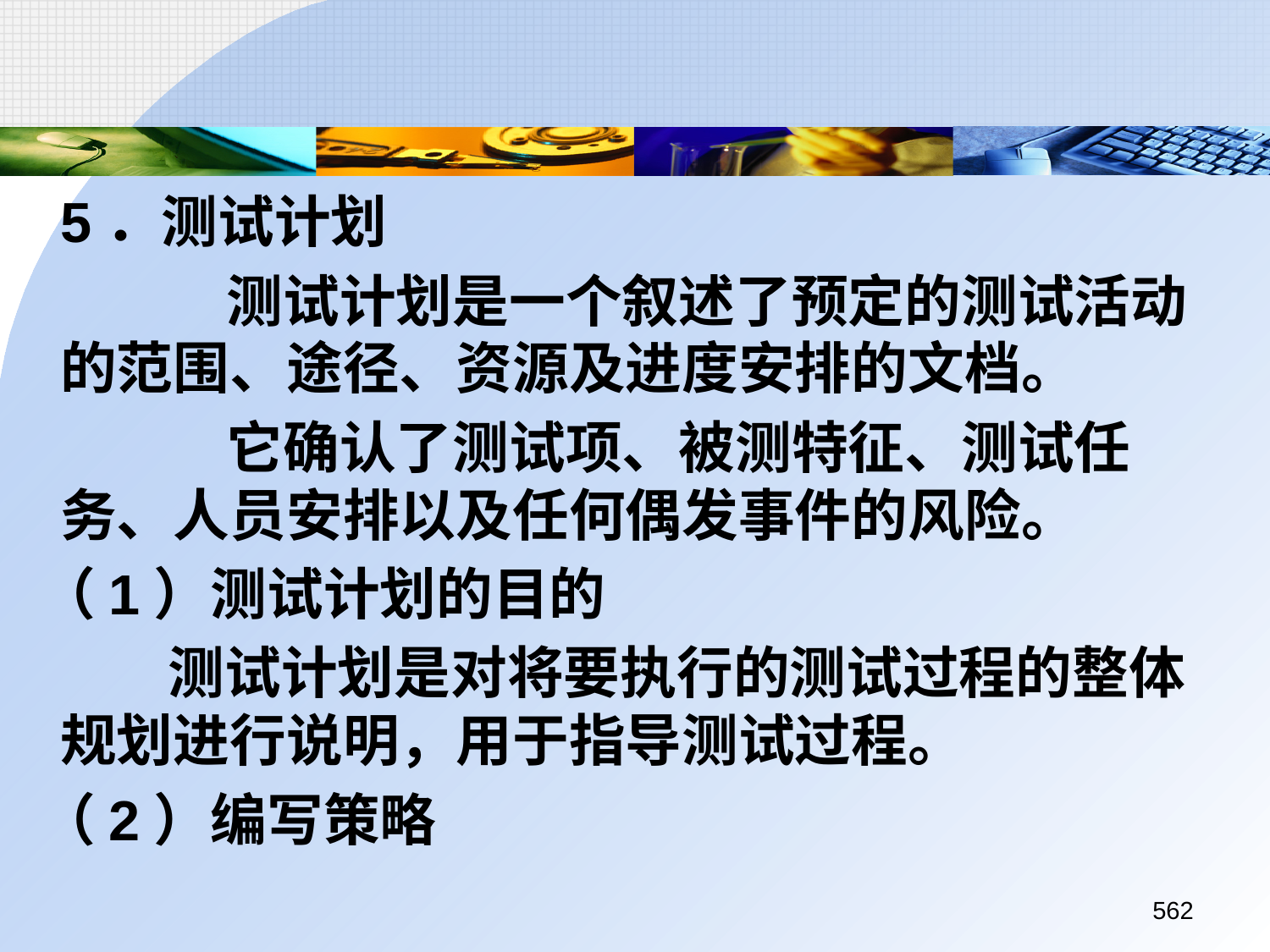

5．测试计划
		  测试计划是一个叙述了预定的测试活动的范围、途径、资源及进度安排的文档。
		  它确认了测试项、被测特征、测试任务、人员安排以及任何偶发事件的风险。
 （1）测试计划的目的
           测试计划是对将要执行的测试过程的整体规划进行说明，用于指导测试过程。
 （2）编写策略

562